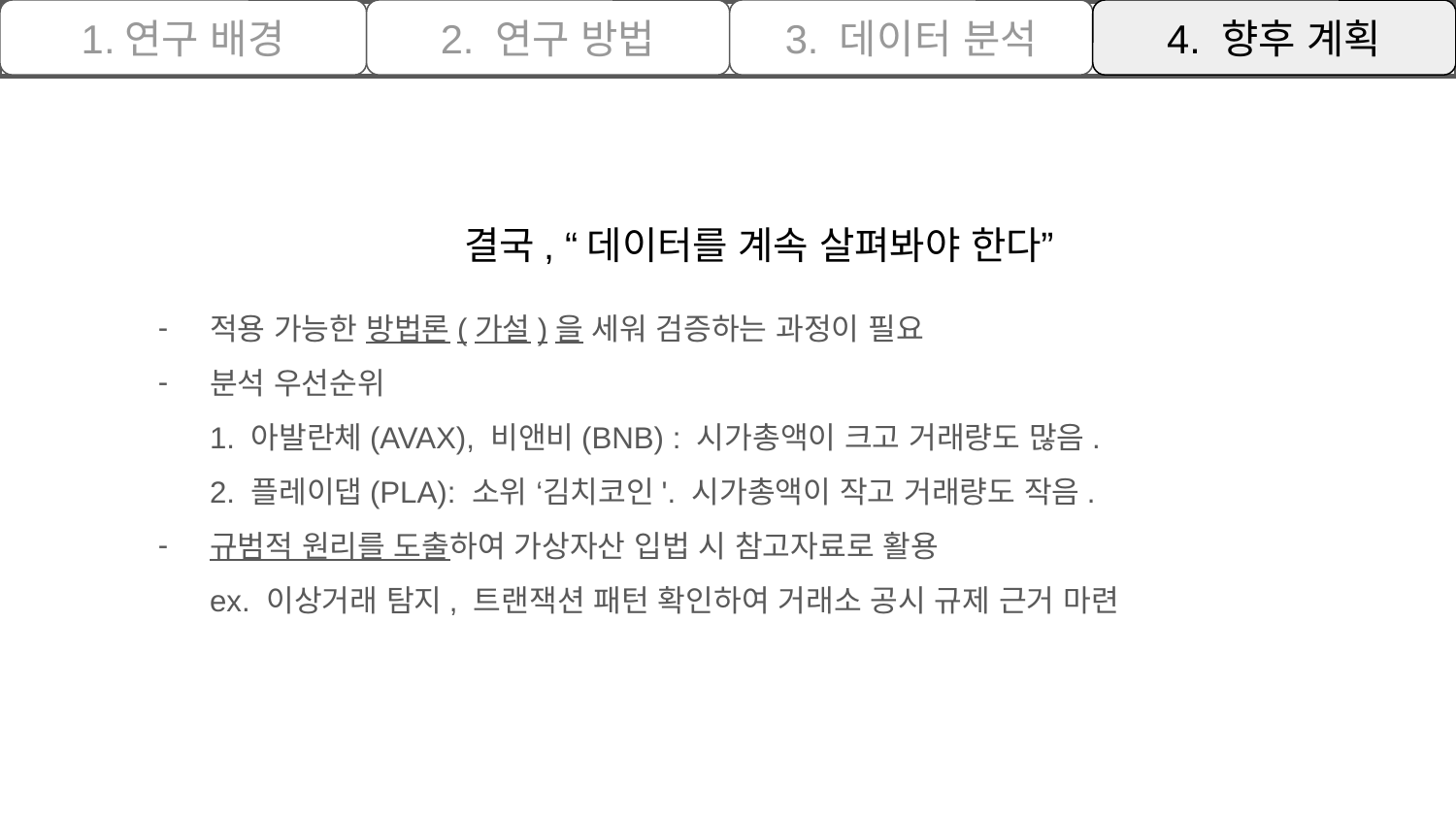

1.연구 배경
2. 연구 방법
3. 데이터 분석
4. 향후 계획

결국, “데이터를 계속 살펴봐야 한다”
적용 가능한 방법론(가설)을 세워 검증하는 과정이 필요
분석 우선순위
1. 아발란체(AVAX), 비앤비(BNB) : 시가총액이 크고 거래량도 많음.
2. 플레이댑(PLA): 소위 ‘김치코인'. 시가총액이 작고 거래량도 작음.
규범적 원리를 도출하여 가상자산 입법 시 참고자료로 활용
ex. 이상거래 탐지, 트랜잭션 패턴 확인하여 거래소 공시 규제 근거 마련